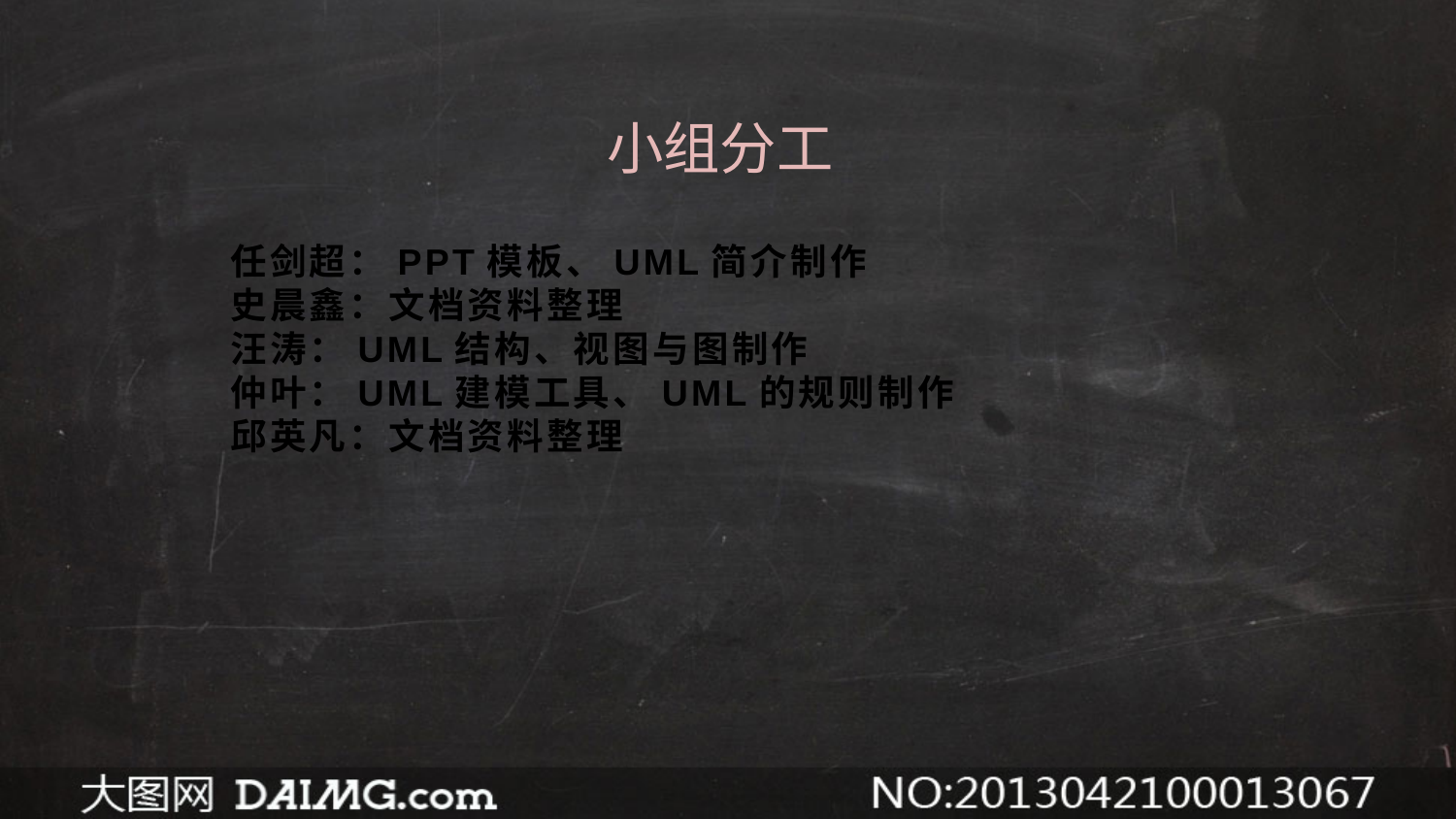

小组分工
任剑超：PPT模板、UML简介制作
史晨鑫：文档资料整理
汪涛：UML结构、视图与图制作
仲叶：UML建模工具、UML的规则制作
邱英凡：文档资料整理